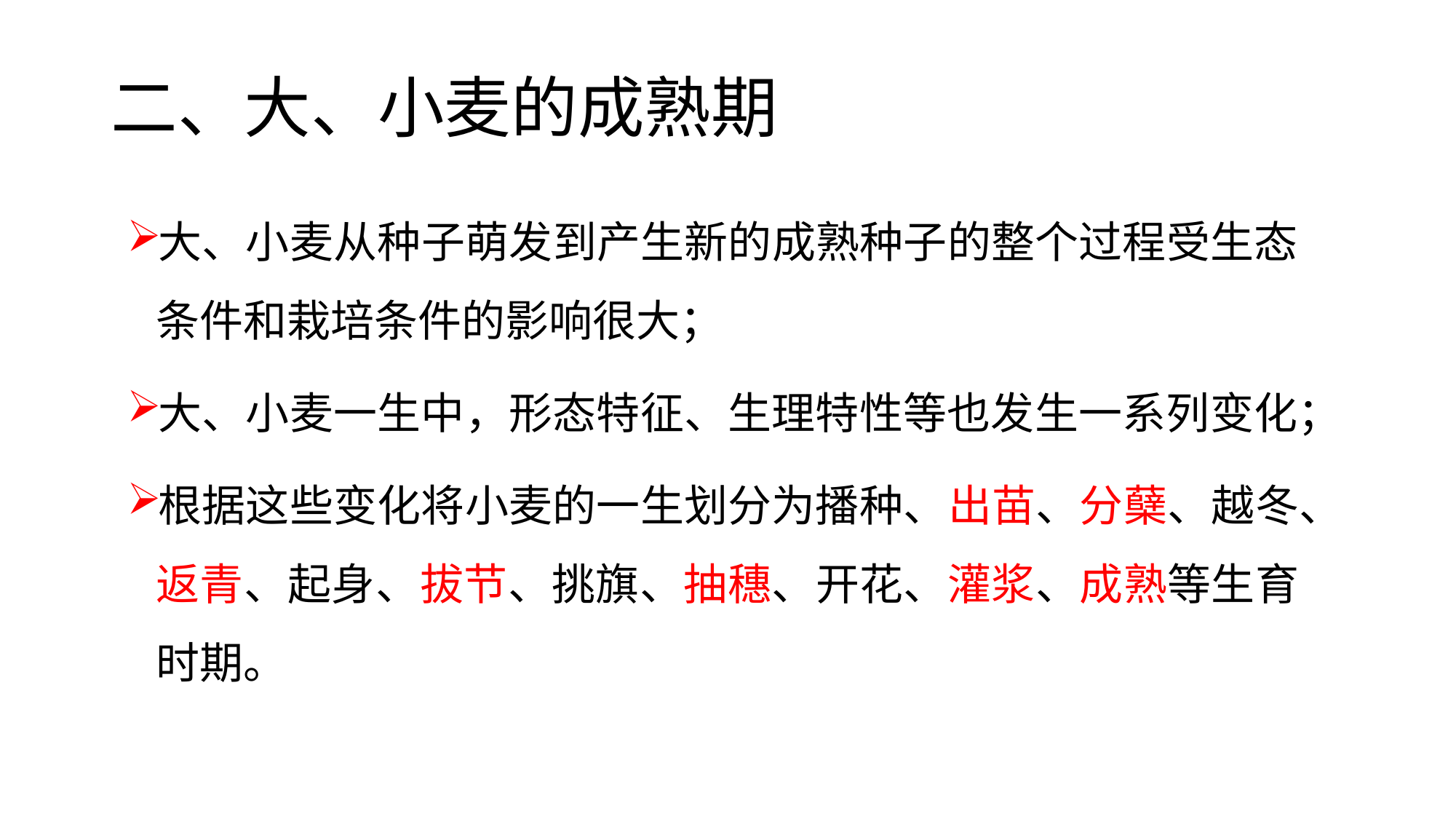

# 二、大、小麦的成熟期
大、小麦从种子萌发到产生新的成熟种子的整个过程受生态条件和栽培条件的影响很大；
大、小麦一生中，形态特征、生理特性等也发生一系列变化；
根据这些变化将小麦的一生划分为播种、出苗、分蘖、越冬、返青、起身、拔节、挑旗、抽穗、开花、灌浆、成熟等生育时期。